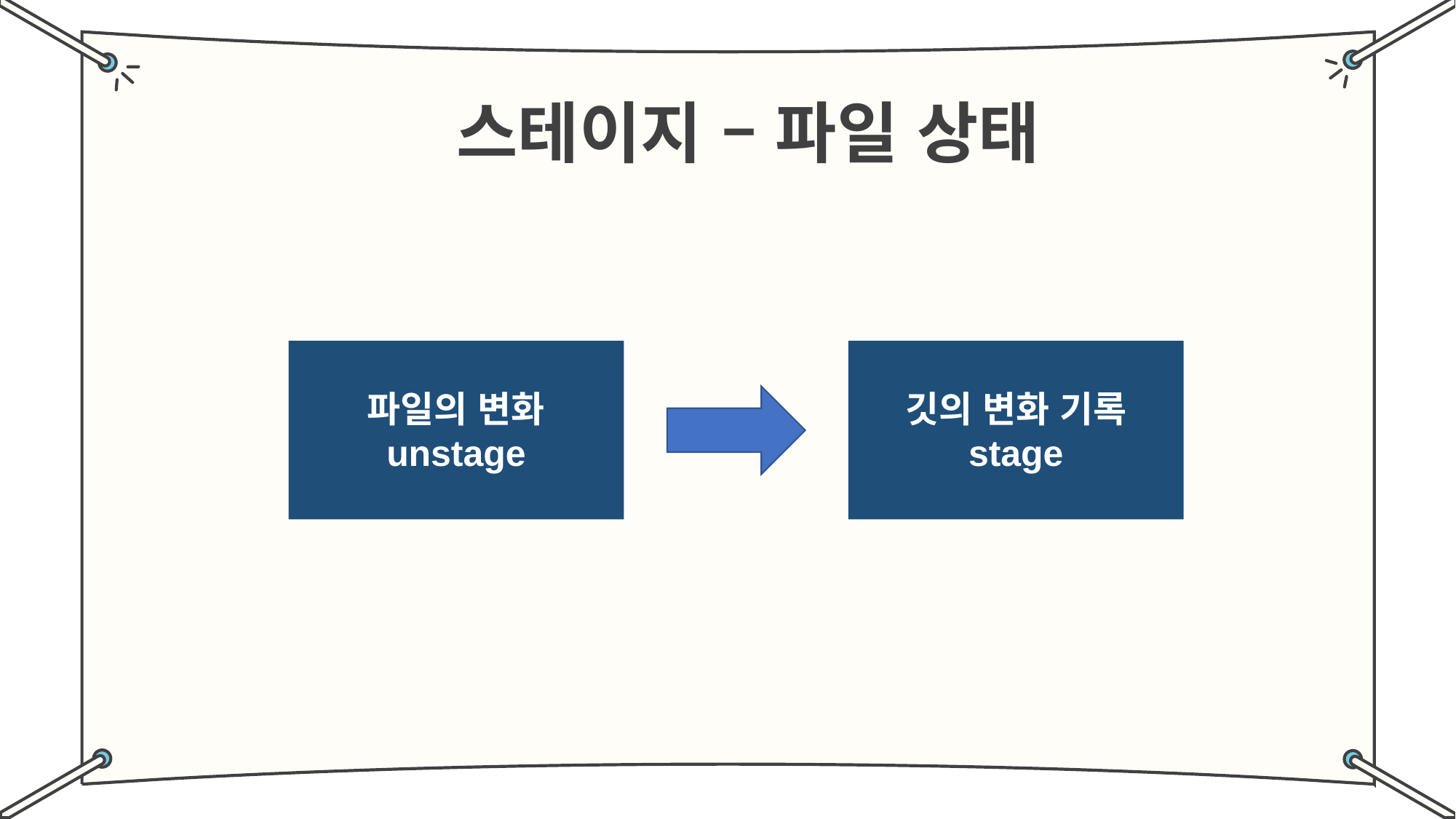

#
스테이지 – 파일 상태

VCS
깃의 변화 기록
stage
파일의 변화
unstage